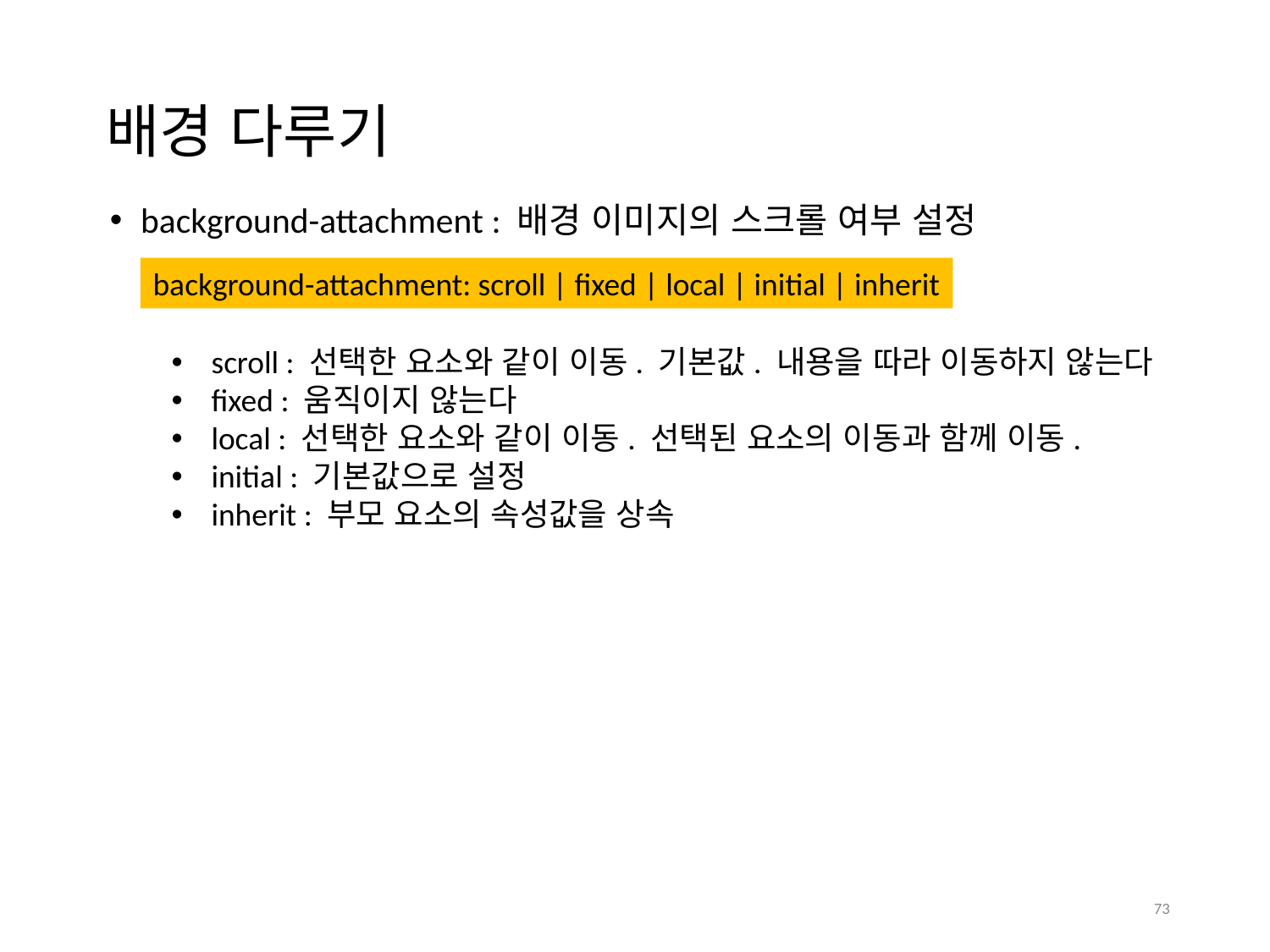

# 배경 다루기
 background-attachment : 배경 이미지의 스크롤 여부 설정

background-attachment: scroll | fixed | local | initial | inherit
scroll : 선택한 요소와 같이 이동. 기본값. 내용을 따라 이동하지 않는다
fixed : 움직이지 않는다
local : 선택한 요소와 같이 이동. 선택된 요소의 이동과 함께 이동.
initial : 기본값으로 설정
inherit : 부모 요소의 속성값을 상속

73